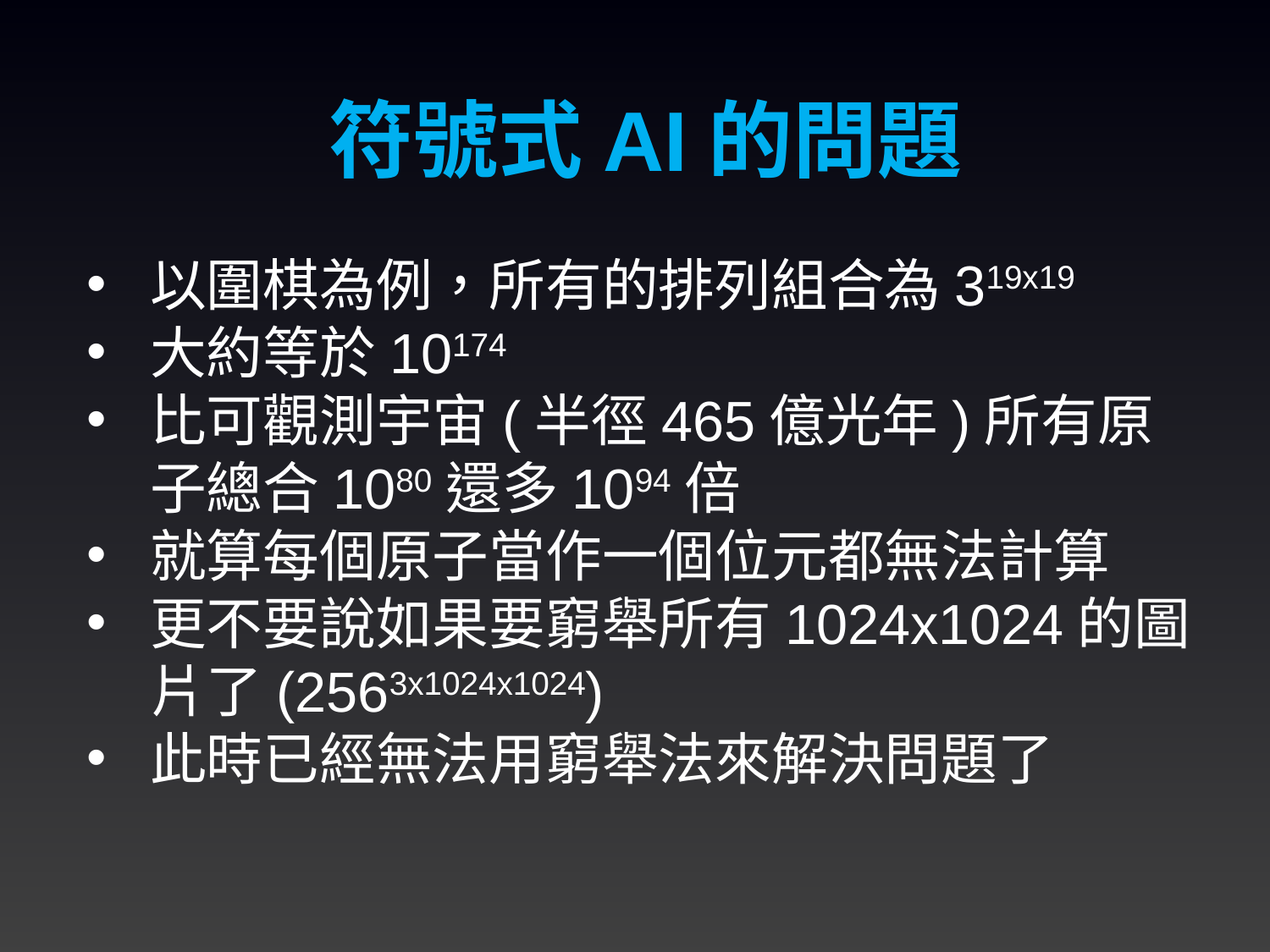

符號式AI的問題
以圍棋為例，所有的排列組合為319x19
大約等於10174
比可觀測宇宙(半徑465億光年)所有原子總合1080還多1094倍
就算每個原子當作一個位元都無法計算
更不要說如果要窮舉所有1024x1024的圖片了(2563x1024x1024)
此時已經無法用窮舉法來解決問題了